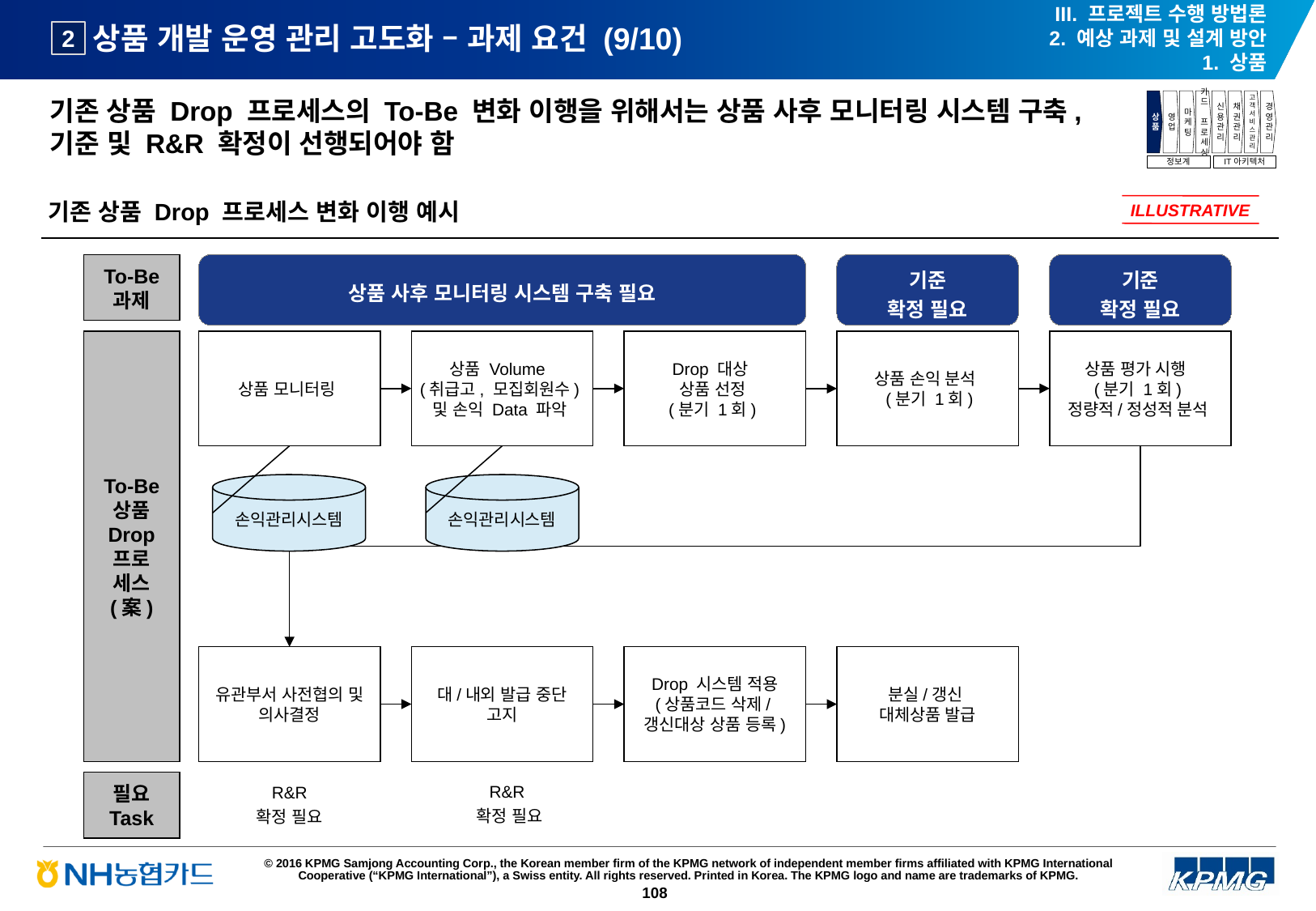

III. 프로젝트 수행 방법론
2. 예상 과제 및 설계 방안
1. 상품
# 상품 개발 운영 관리 고도화 – 과제 요건 (9/10)
2
기존 상품 Drop 프로세스의 To-Be 변화 이행을 위해서는 상품 사후 모니터링 시스템 구축, 기준 및 R&R 확정이 선행되어야 함
상품
영업
마케팅
카드
프로세싱
신용관리
채권관리
고객서비스관리
경영관리
정보계
IT아키텍처
기존 상품 Drop 프로세스 변화 이행 예시
ILLUSTRATIVE
To-Be 과제
상품 사후 모니터링 시스템 구축 필요
기준
확정 필요
기준
확정 필요
To-Be 상품 Drop 프로
세스 (案)
상품 모니터링
상품 Volume
(취급고, 모집회원수) 및 손익 Data 파악
Drop 대상
상품 선정
(분기 1회)
상품 손익 분석
 (분기 1회)
상품 평가 시행
(분기 1회)
정량적/정성적 분석
손익관리시스템
손익관리시스템
유관부서 사전협의 및 의사결정
대/내외 발급 중단 고지
Drop 시스템 적용
(상품코드 삭제/갱신대상 상품 등록)
분실/갱신
대체상품 발급
R&R
확정 필요
필요 Task
R&R
확정 필요